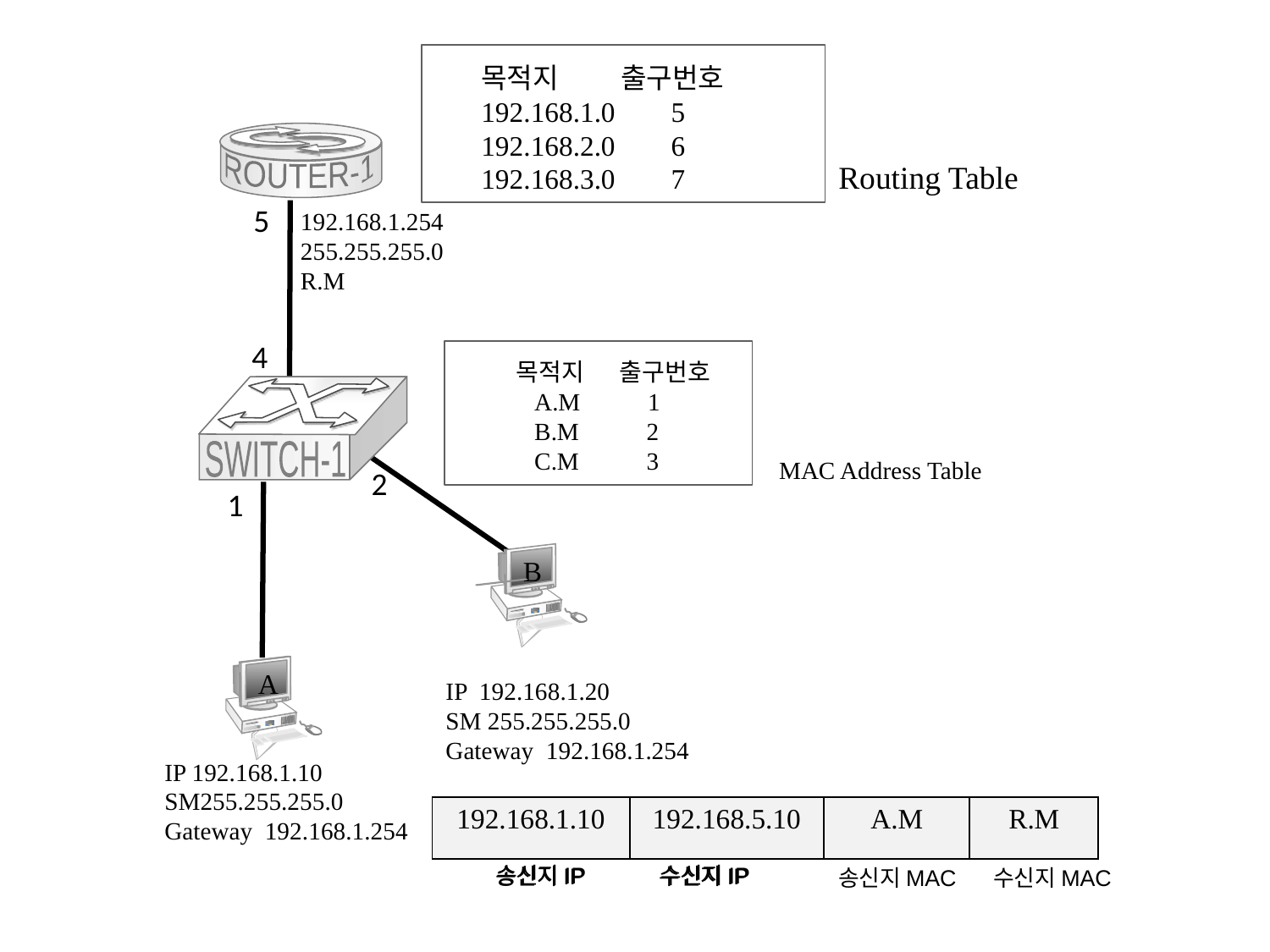

목적지        출구번호
192.168.1.0        5
192.168.2.0        6
192.168.3.0        7

ROUTER-1
Routing Table
5
192.168.1.254
255.255.255.0
R.M
4

목적지     출구번호
   A.M           1
   B.M           2
   C.M           3

SWITCH-1
MAC Address Table
2
1

B

A

IP  192.168.1.20
SM 255.255.255.0
Gateway  192.168.1.254

IP 192.168.1.10
SM255.255.255.0
Gateway  192.168.1.254
| 192.168.1.10 | 192.168.5.10 | A.M | R.M |
| --- | --- | --- | --- |
송신지IP           수신지IP
송신지IP           수신지IP
송신지MAC     수신지MAC